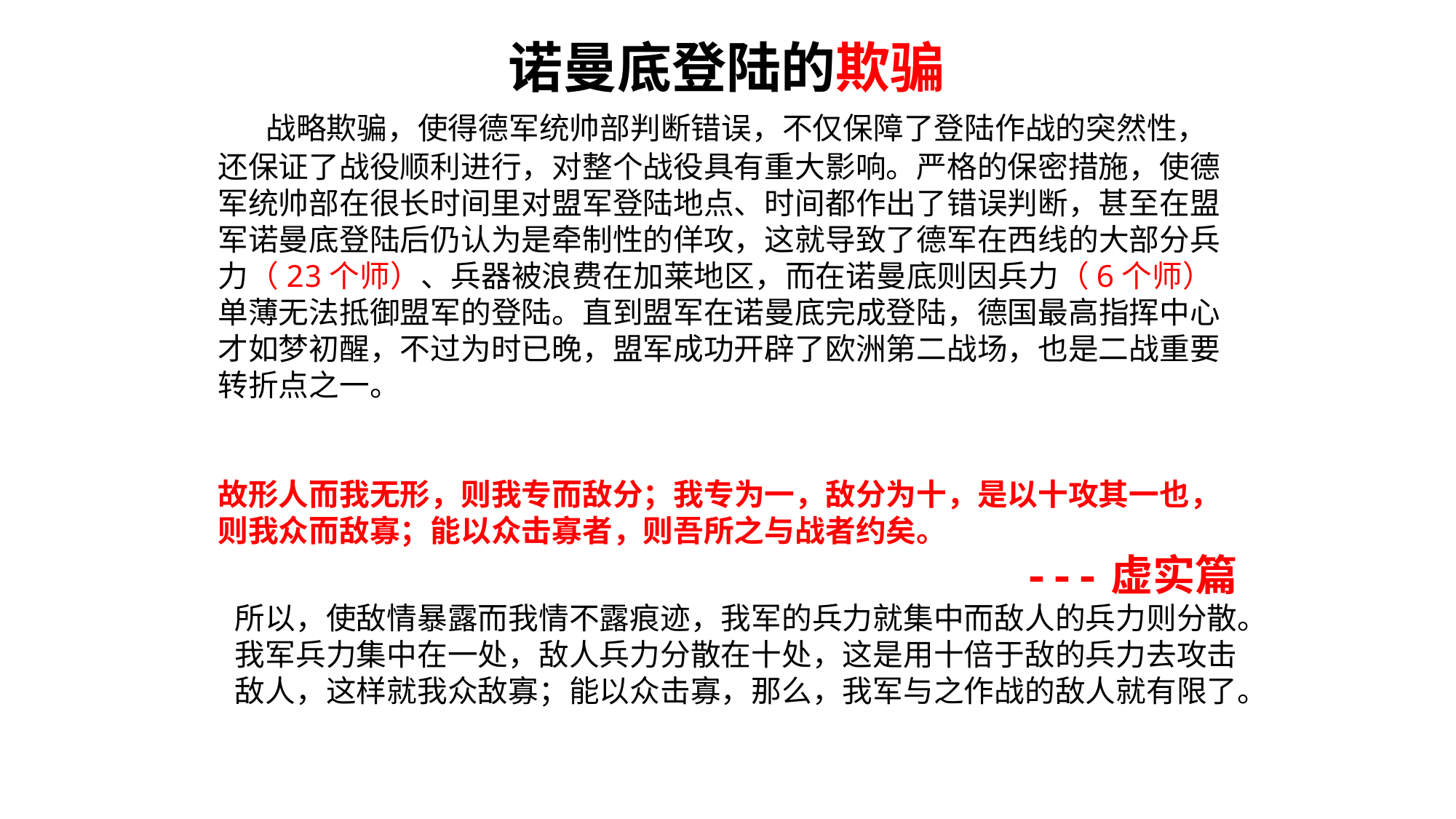

诺曼底登陆的欺骗
    战略欺骗，使得德军统帅部判断错误，不仅保障了登陆作战的突然性，还保证了战役顺利进行，对整个战役具有重大影响。严格的保密措施，使德军统帅部在很长时间里对盟军登陆地点、时间都作出了错误判断，甚至在盟军诺曼底登陆后仍认为是牵制性的佯攻，这就导致了德军在西线的大部分兵力（23个师）、兵器被浪费在加莱地区，而在诺曼底则因兵力（6个师）单薄无法抵御盟军的登陆。直到盟军在诺曼底完成登陆，德国最高指挥中心才如梦初醒，不过为时已晚，盟军成功开辟了欧洲第二战场，也是二战重要转折点之一。

故形人而我无形，则我专而敌分；我专为一，敌分为十，是以十攻其一也，则我众而敌寡；能以众击寡者，则吾所之与战者约矣。
           ---虚实篇
所以，使敌情暴露而我情不露痕迹，我军的兵力就集中而敌人的兵力则分散。我军兵力集中在一处，敌人兵力分散在十处，这是用十倍于敌的兵力去攻击敌人，这样就我众敌寡；能以众击寡，那么，我军与之作战的敌人就有限了。